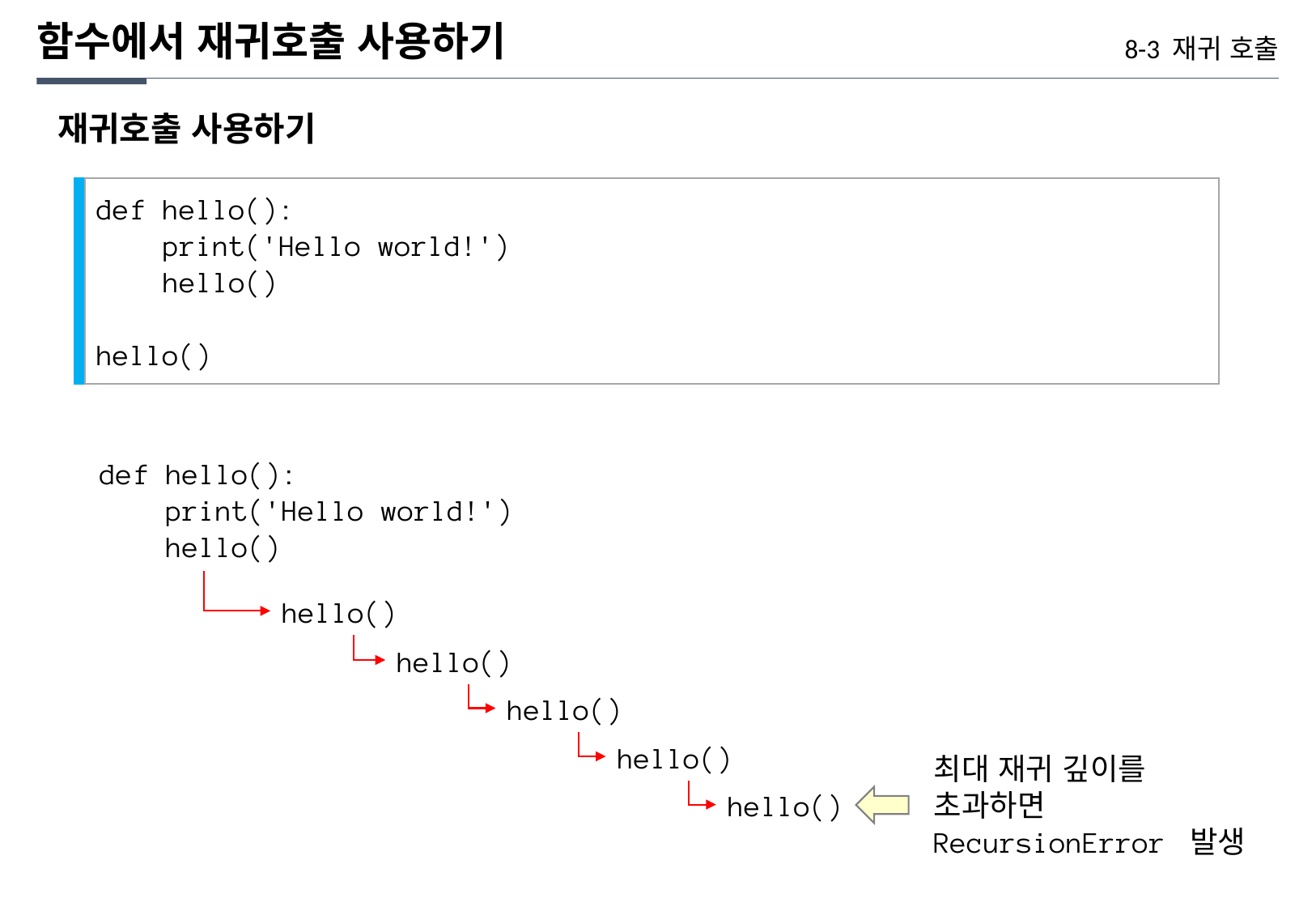

함수에서 재귀호출 사용하기
8-3 재귀 호출
재귀호출 사용하기

def hello():
    print('Hello world!')
    hello()

hello()
def hello():
    print('Hello world!')
    hello()

hello()
hello()
hello()
hello()
최대 재귀 깊이를
초과하면
RecursionError 발생
hello()